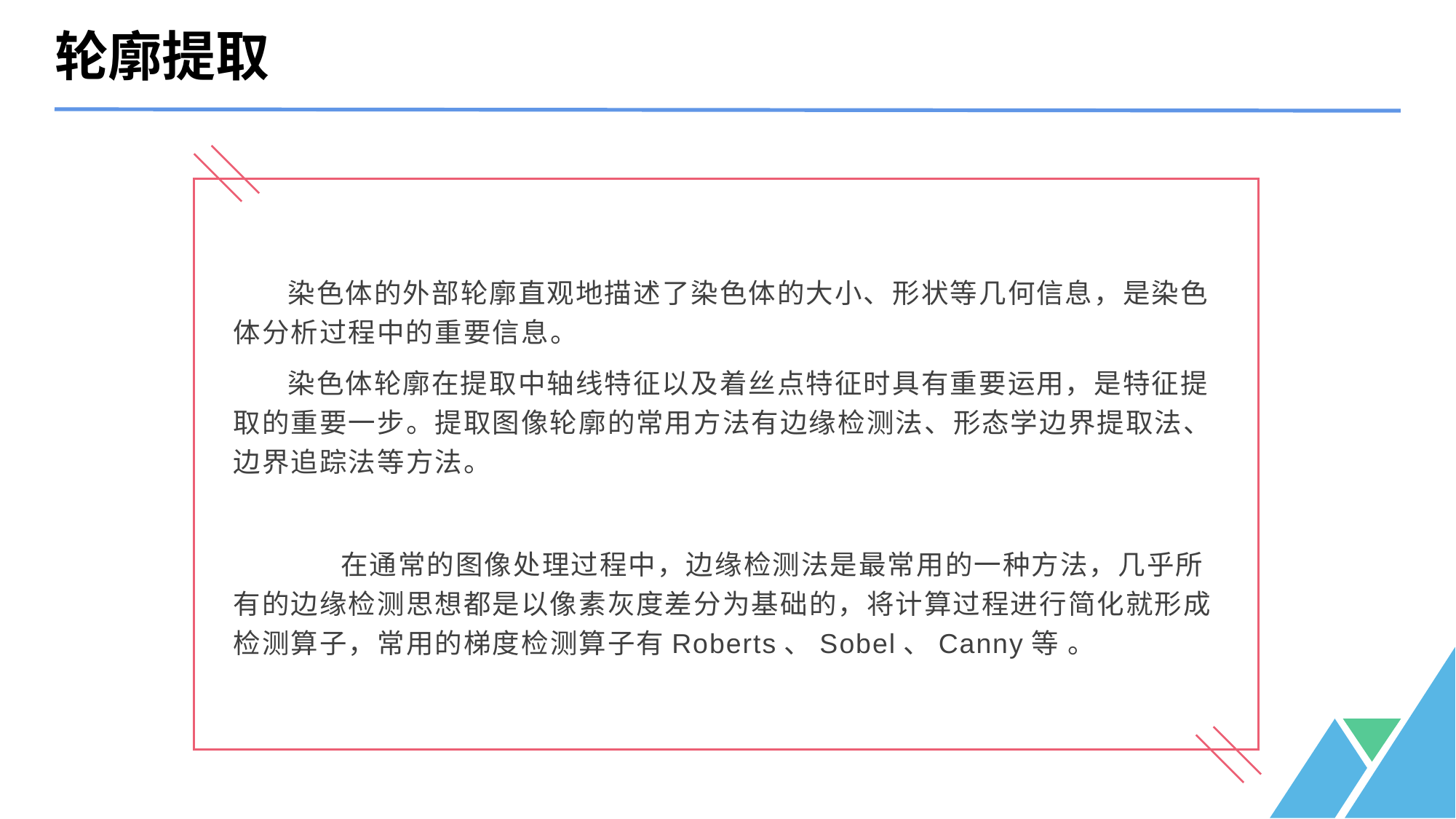

轮廓提取

染色体的外部轮廓直观地描述了染色体的大小、形状等几何信息，是染色体分析过程中的重要信息。
染色体轮廓在提取中轴线特征以及着丝点特征时具有重要运用，是特征提取的重要一步。提取图像轮廓的常用方法有边缘检测法、形态学边界提取法、边界追踪法等方法。

      在通常的图像处理过程中，边缘检测法是最常用的一种方法，几乎所有的边缘检测思想都是以像素灰度差分为基础的，将计算过程进行简化就形成检测算子，常用的梯度检测算子有Roberts、Sobel、Canny等 。